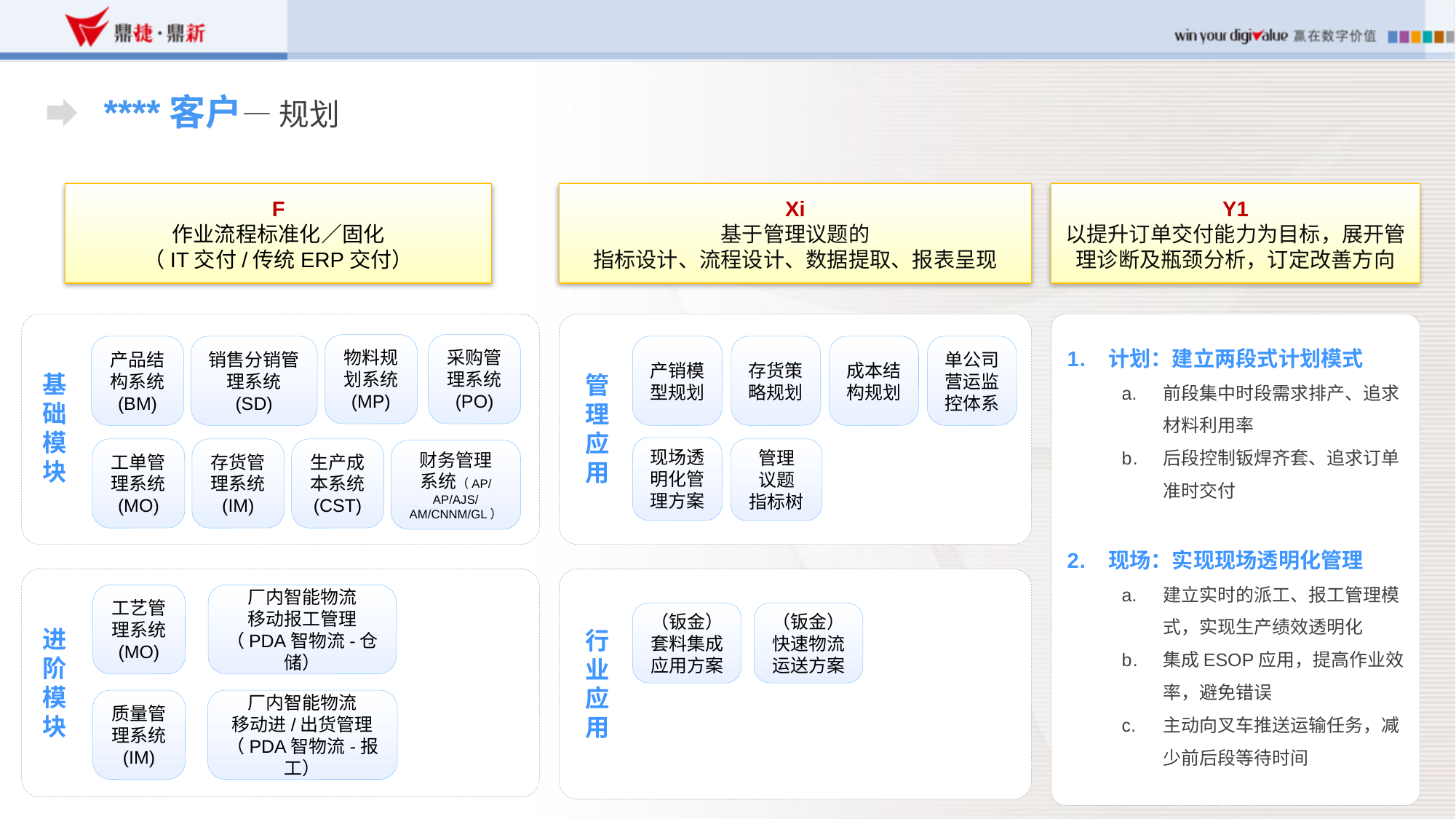

# ****客户— 规划
F
作业流程标准化／固化
（IT交付/传统ERP交付）
Xi
基于管理议题的
指标设计、流程设计、数据提取、报表呈现
Y1
以提升订单交付能力为目标，展开管理诊断及瓶颈分析，订定改善方向

物料规划系统
(MP)
采购管理系统
(PO)
产品结构系统
(BM)
销售分销管理系统
(SD)
基础模块
生产成本系统
(CST)
工单管理系统
(MO)
存货管理系统
(IM)
财务管理
系统（AP/AP/AJS/
AM/CNNM/GL）

工艺管理系统
(MO)
厂内智能物流
移动报工管理
（PDA智物流-仓储）
进阶模块
质量管理系统
(IM)
厂内智能物流
移动进/出货管理
（PDA智物流-报工）

产销模型规划
存货策略规划
成本结构规划
单公司营运监控体系
管理应用
现场透明化管理方案

（钣金）
套料集成应用方案
（钣金）
快速物流运送方案
行业应用

计划：建立两段式计划模式
前段集中时段需求排产、追求材料利用率
后段控制钣焊齐套、追求订单准时交付

现场：实现现场透明化管理
建立实时的派工、报工管理模式，实现生产绩效透明化
集成ESOP应用，提高作业效率，避免错误
主动向叉车推送运输任务，减少前后段等待时间
管理
议题
指标树